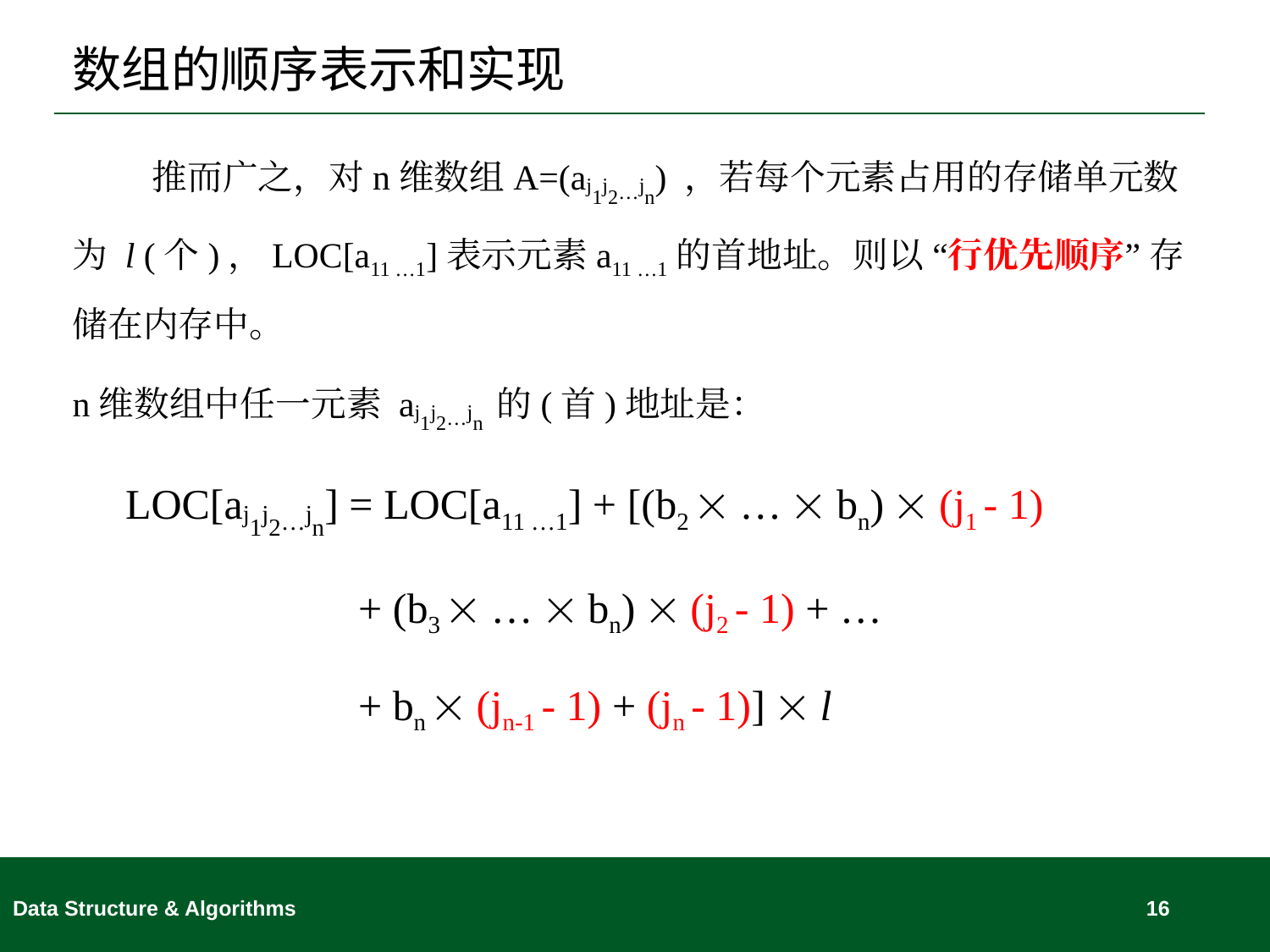

# 数组的顺序表示和实现
        推而广之，对n维数组A=(aj1j2…jn) ，若每个元素占用的存储单元数为 l (个)，LOC[a11 …1]表示元素a11 …1的首地址。则以 “行优先顺序” 存储在内存中。
n维数组中任一元素 aj1j2…jn 的(首)地址是：
     LOC[aj1j2…jn] = LOC[a11 …1] + [(b2 × … × bn) × (j1 - 1)
                           + (b3 × … × bn) × (j2 - 1) + …
                           + bn × (jn-1 - 1) + (jn - 1)] × l

Data Structure & Algorithms
16